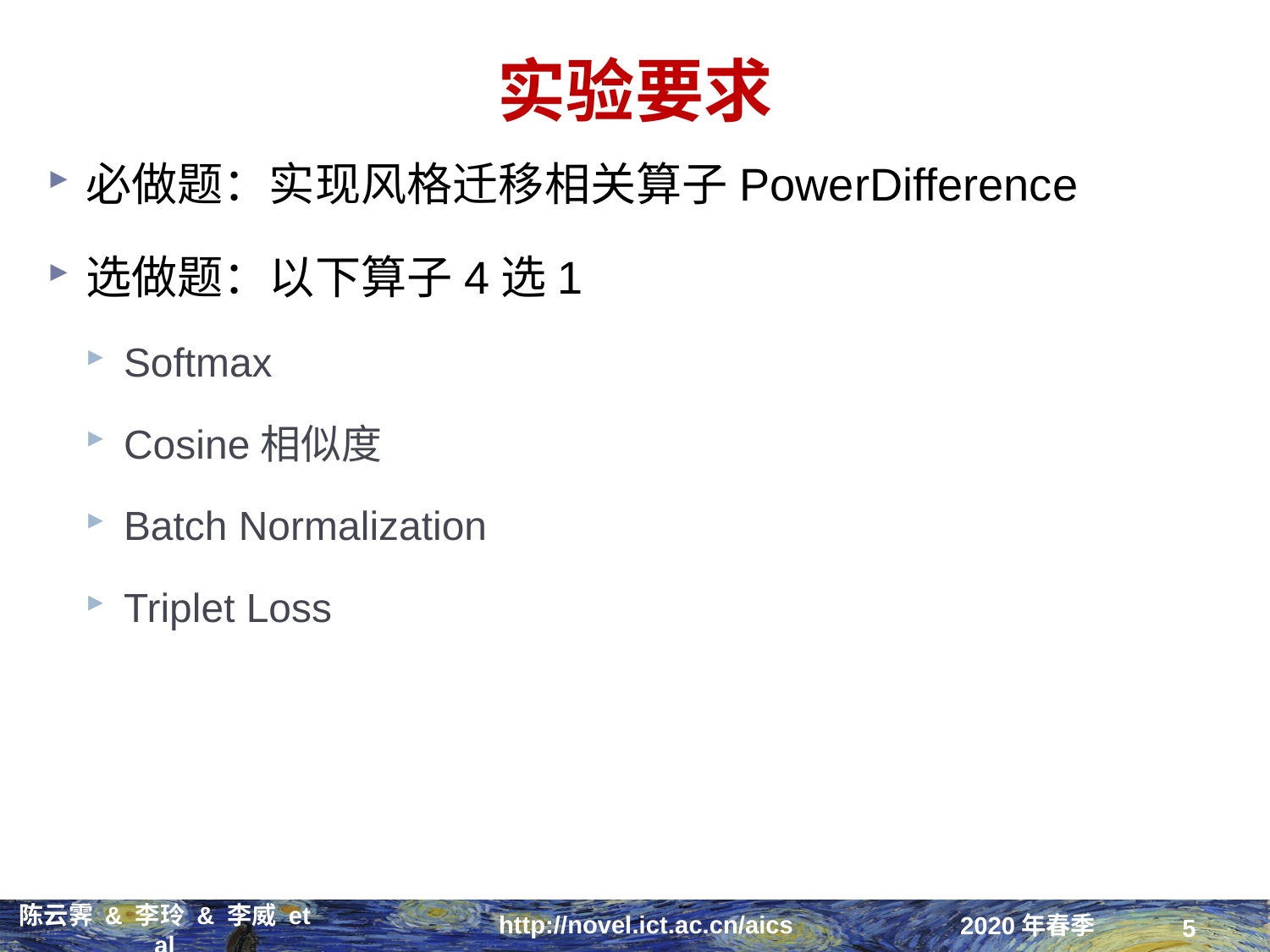

# 实验要求
必做题：实现风格迁移相关算子PowerDifference
选做题：以下算子4选1
Softmax
Cosine相似度
Batch Normalization
Triplet Loss
5